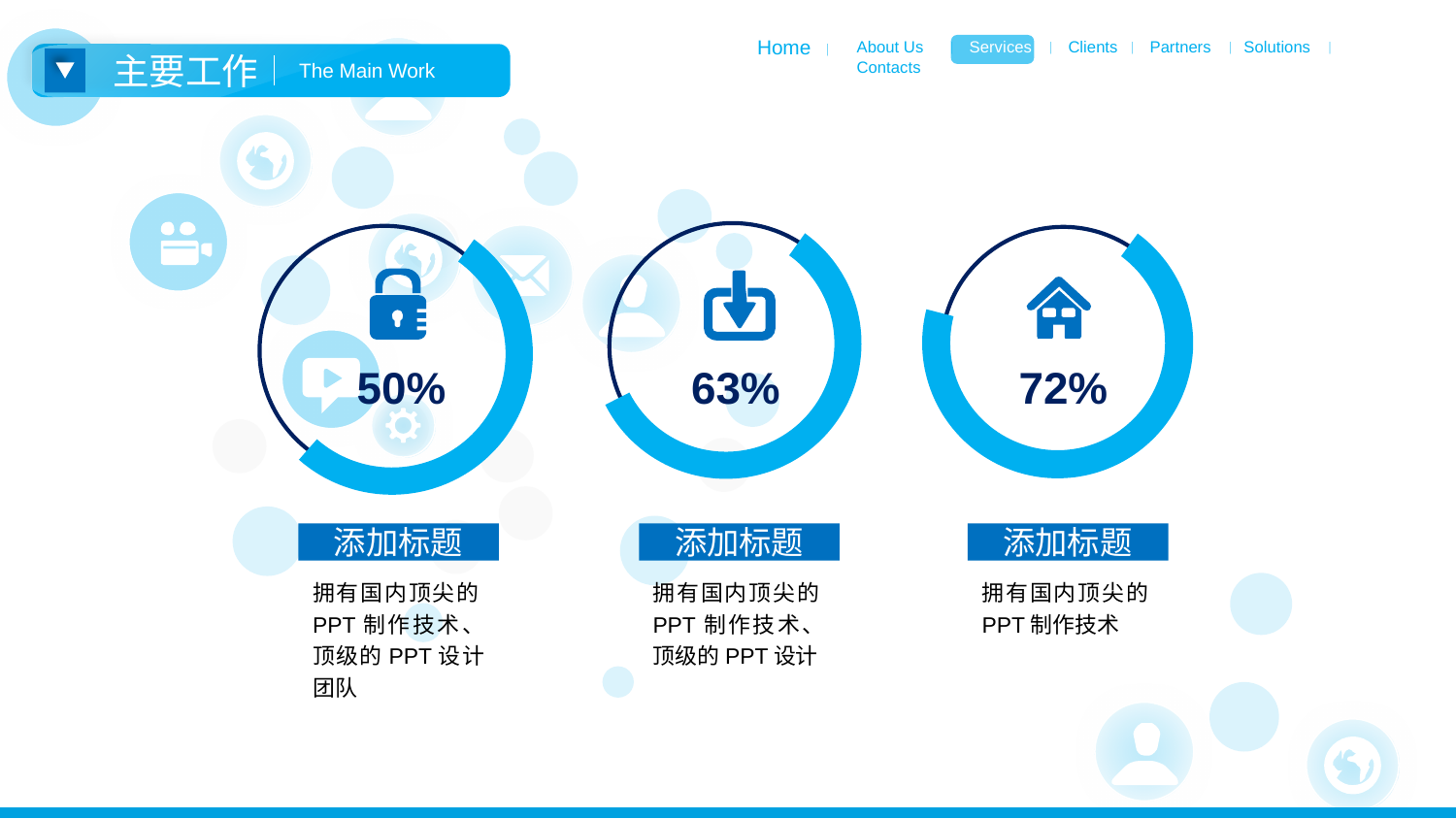

Home ｜
About Us    ｜  Services  ｜  Clients ｜  Partners  ｜ Solutions  ｜  Contacts

主要工作

The Main Work

50%
63%
72%
添加标题

添加标题

添加标题

拥有国内顶尖的PPT制作技术、顶级的PPT设计团队
拥有国内顶尖的PPT制作技术、顶级的PPT设计
拥有国内顶尖的PPT制作技术